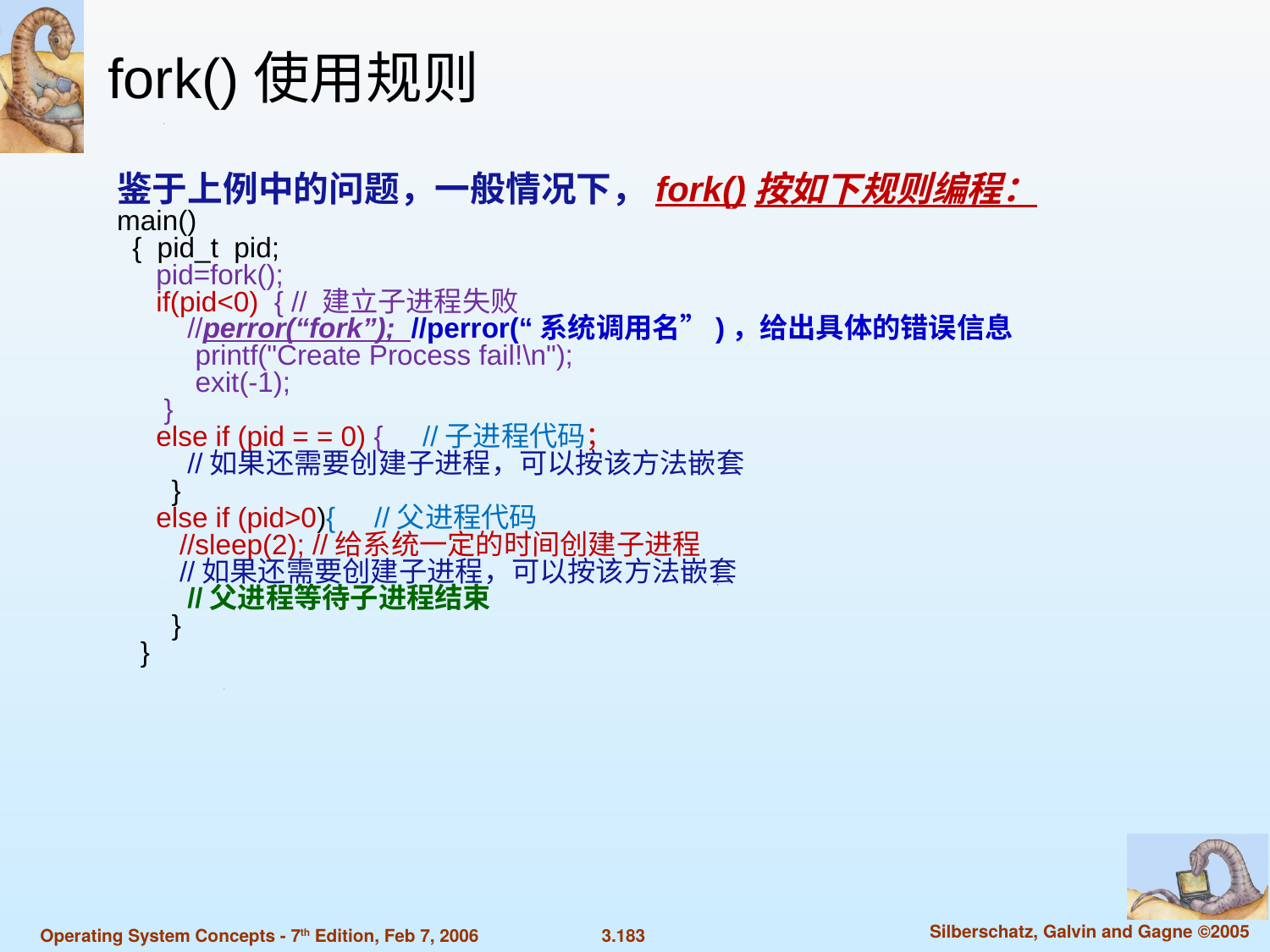

fork()使用规则
鉴于上例中的问题，一般情况下，fork()按如下规则编程：
main()
  {  pid_t  pid;
     pid=fork();
     if(pid<0)  { // 建立子进程失败
         //perror(“fork”);  //perror(“系统调用名”)，给出具体的错误信息
          printf("Create Process fail!\n");
          exit(-1);
      }
     else if (pid = = 0) {     //子进程代码；
         //如果还需要创建子进程，可以按该方法嵌套
       }
     else if (pid>0){     //父进程代码
        //sleep(2); //给系统一定的时间创建子进程
        //如果还需要创建子进程，可以按该方法嵌套
         //父进程等待子进程结束
       }
   }